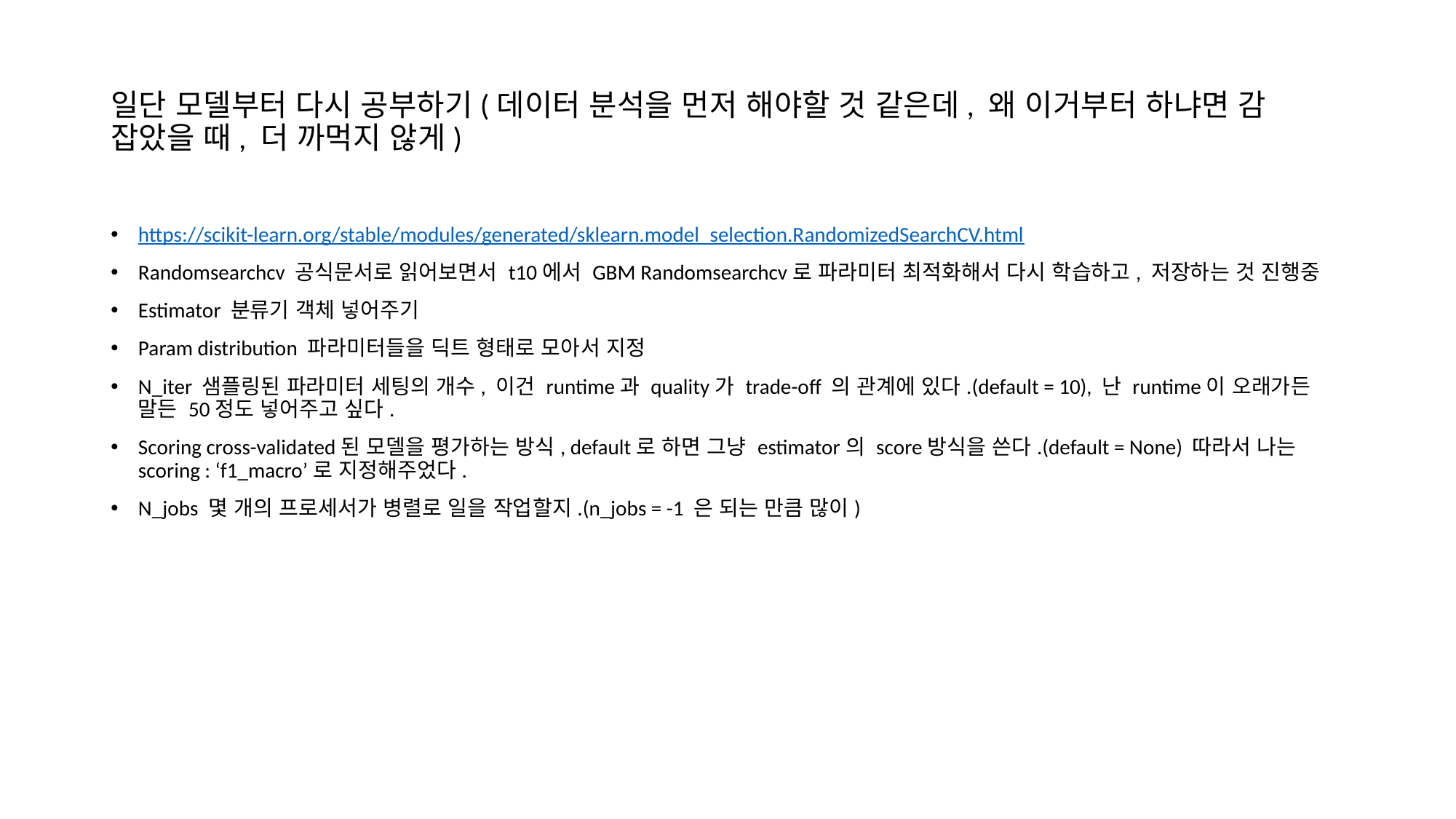

# 일단 모델부터 다시 공부하기(데이터 분석을 먼저 해야할 것 같은데, 왜 이거부터 하냐면 감 잡았을 때, 더 까먹지 않게)
https://scikit-learn.org/stable/modules/generated/sklearn.model_selection.RandomizedSearchCV.html
Randomsearchcv 공식문서로 읽어보면서 t10에서 GBM Randomsearchcv로 파라미터 최적화해서 다시 학습하고, 저장하는 것 진행중
Estimator 분류기 객체 넣어주기
Param distribution 파라미터들을 딕트 형태로 모아서 지정
N_iter 샘플링된 파라미터 세팅의 개수, 이건 runtime과 quality가 trade-off 의 관계에 있다.(default = 10), 난 runtime이 오래가든 말든 50정도 넣어주고 싶다.
Scoring cross-validated된 모델을 평가하는 방식, default로 하면 그냥 estimator의 score방식을 쓴다.(default = None) 따라서 나는 scoring : ‘f1_macro’로 지정해주었다.
N_jobs 몇 개의 프로세서가 병렬로 일을 작업할지.(n_jobs = -1 은 되는 만큼 많이)